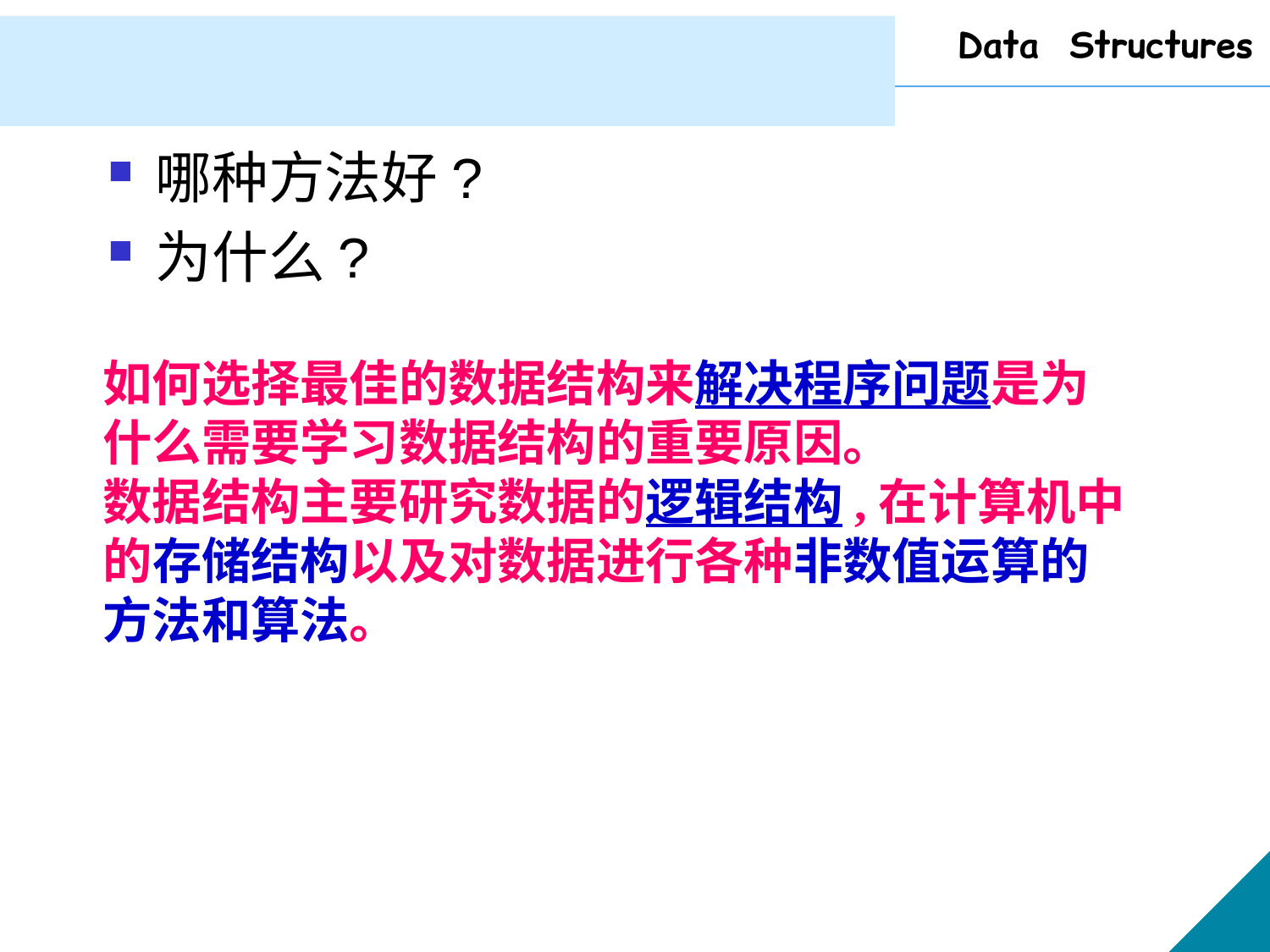

哪种方法好?
为什么?
如何选择最佳的数据结构来解决程序问题是为什么需要学习数据结构的重要原因。
数据结构主要研究数据的逻辑结构,在计算机中的存储结构以及对数据进行各种非数值运算的方法和算法。